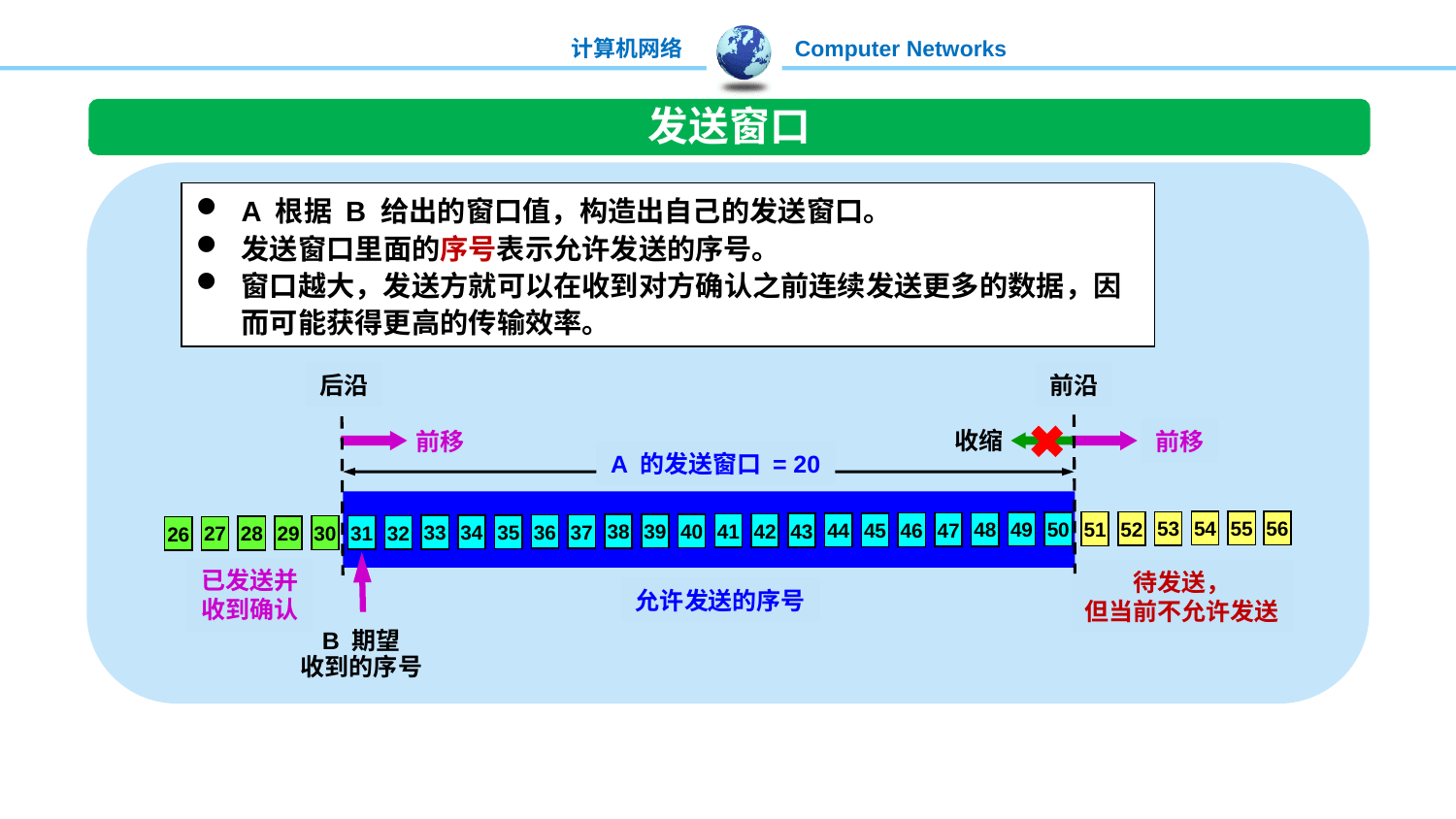

发送窗口

A 根据 B 给出的窗口值，构造出自己的发送窗口。
发送窗口里面的序号表示允许发送的序号。
窗口越大，发送方就可以在收到对方确认之前连续发送更多的数据，因而可能获得更高的传输效率。
后沿
前沿

收缩
前移
前移

A 的发送窗口 = 20

55
56
54
53
52
51
50
49
48
47
46
45
44
43
42
41
40
39
38
37
36
35
34
33
32
31
30
29
28
27
26

已发送并
收到确认
待发送，
但当前不允许发送
允许发送的序号
B 期望
收到的序号